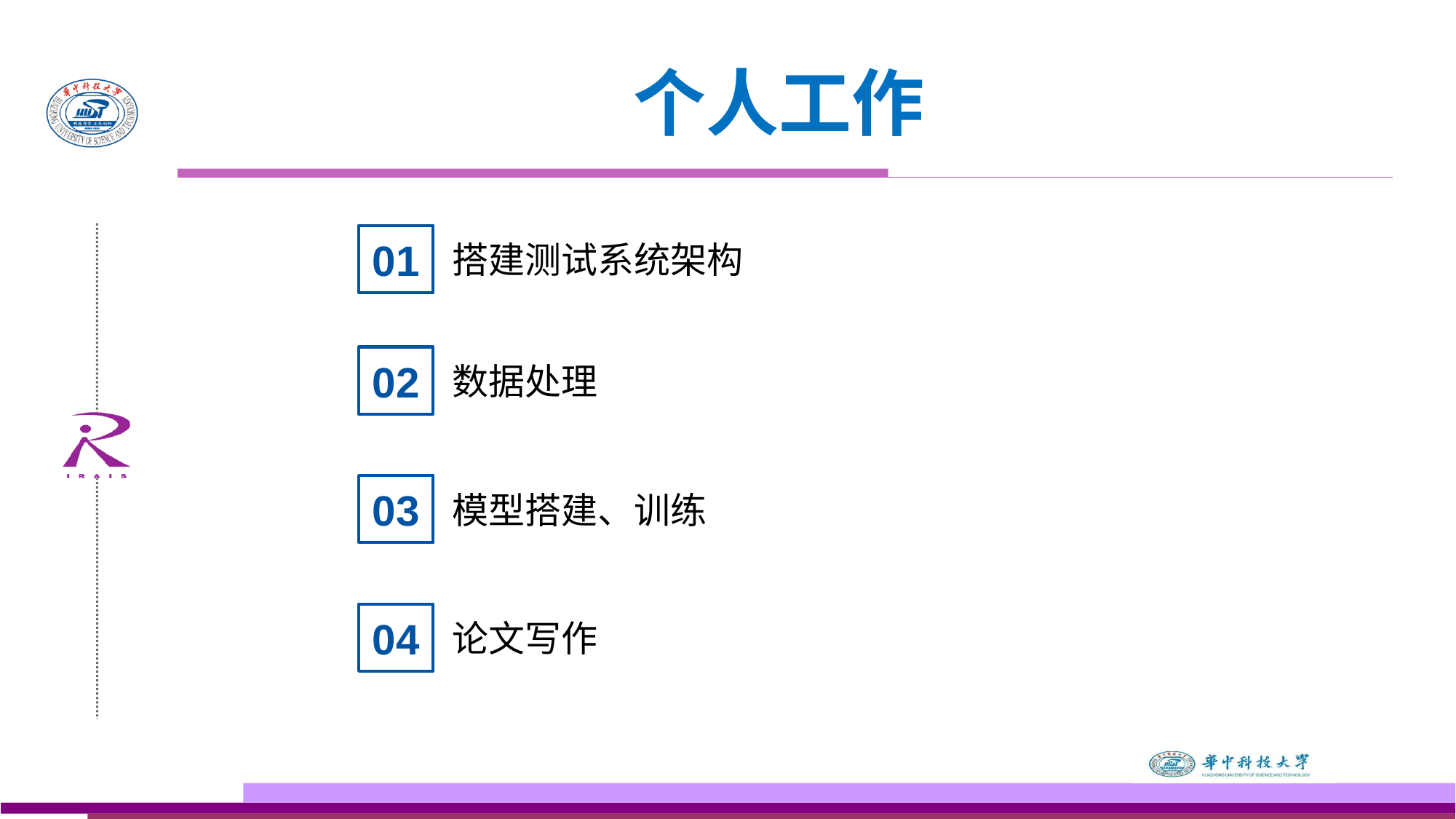

# 个人工作
01
搭建测试系统架构
02
数据处理
03
模型搭建、训练
04
论文写作